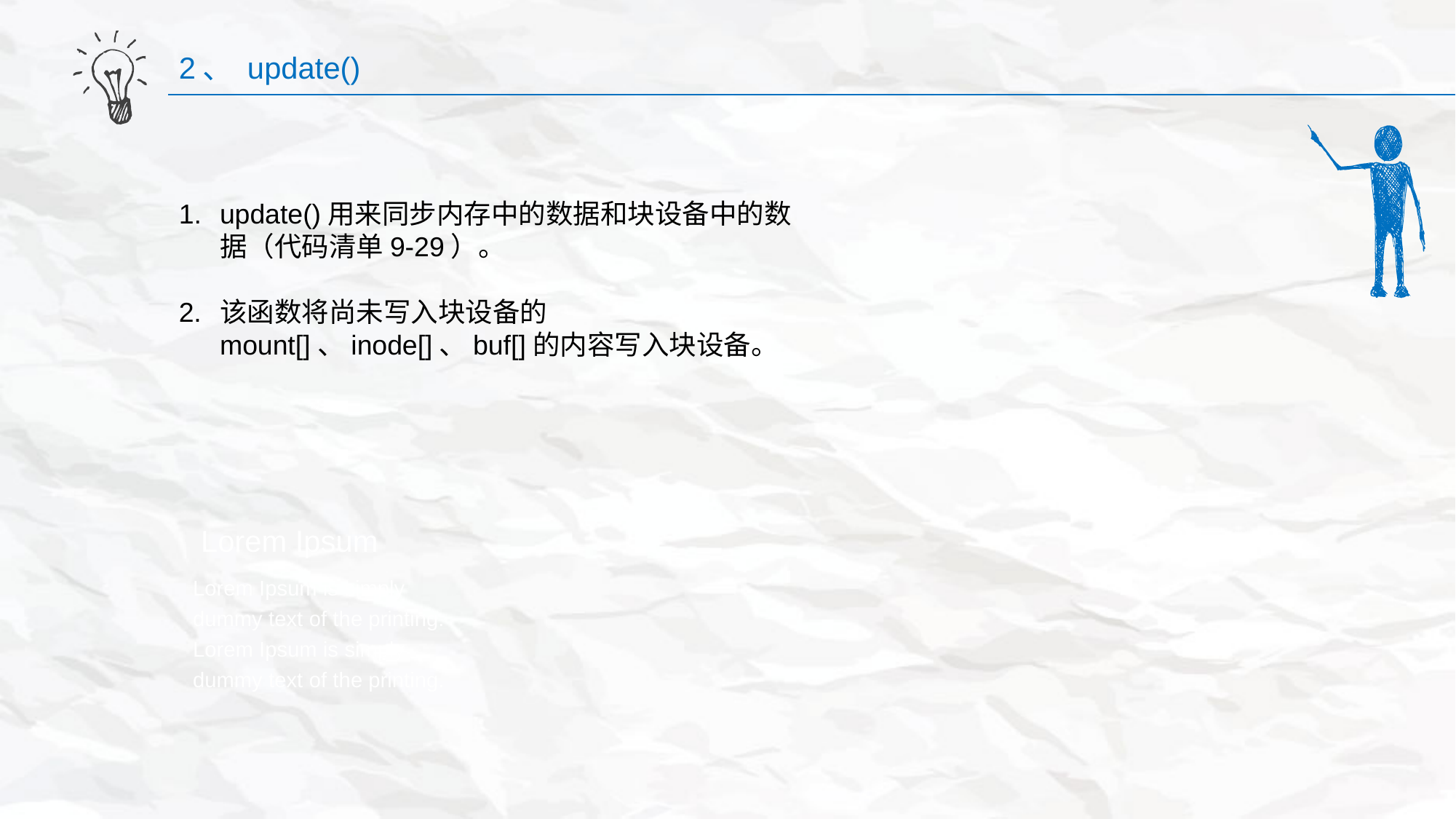

2、 update()

update()用来同步内存中的数据和块设备中的数据（代码清单9-29）。

该函数将尚未写入块设备的mount[]、inode[]、buf[]的内容写入块设备。
Lorem Ipsum
Lorem Ipsum is simply dummy text of the printing. Lorem Ipsum is simply dummy text of the printing.